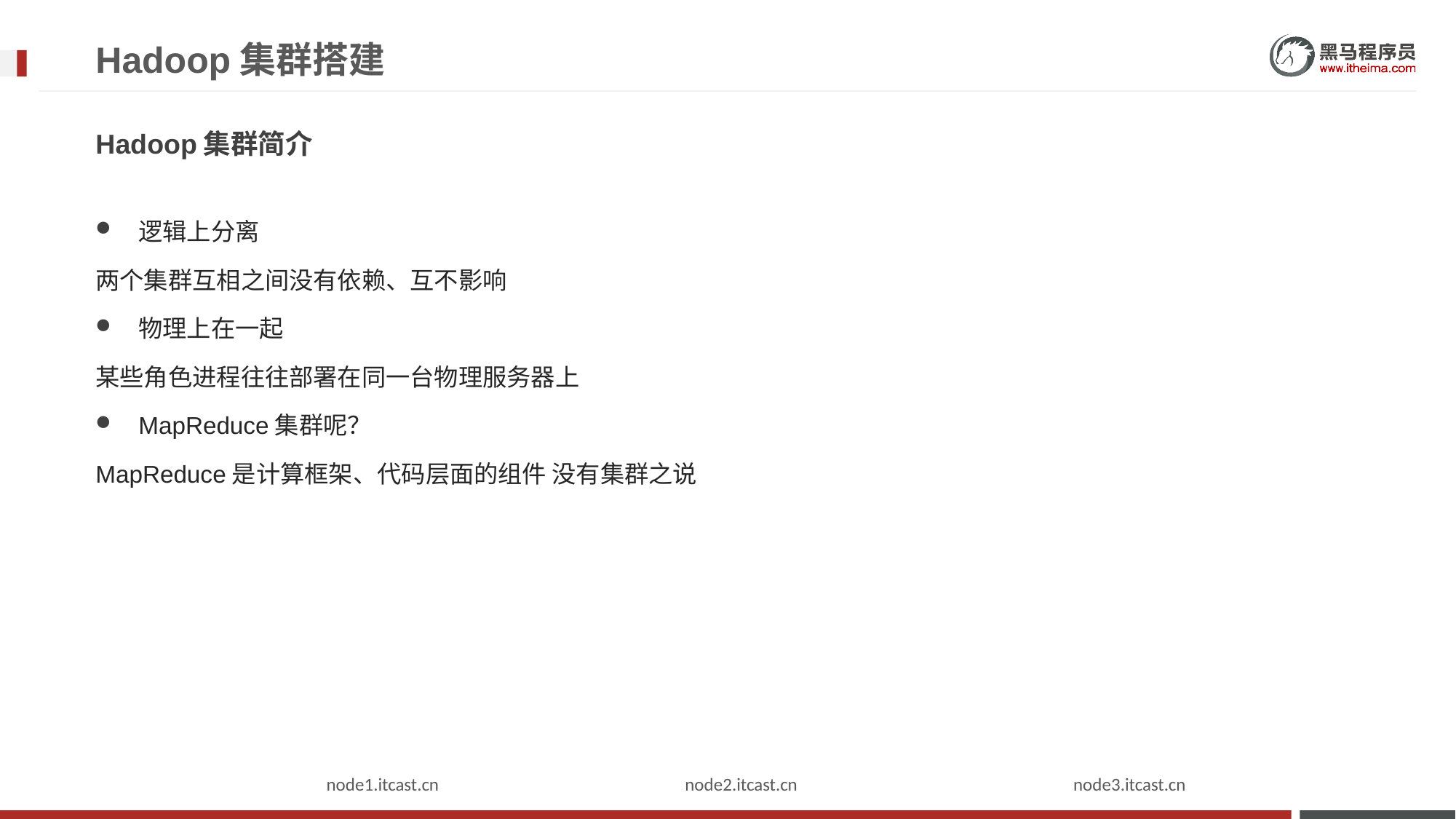

# Hadoop集群搭建
Hadoop集群简介
逻辑上分离
两个集群互相之间没有依赖、互不影响
物理上在一起
某些角色进程往往部署在同一台物理服务器上
MapReduce集群呢？
MapReduce是计算框架、代码层面的组件 没有集群之说
node3.itcast.cn
node2.itcast.cn
node1.itcast.cn